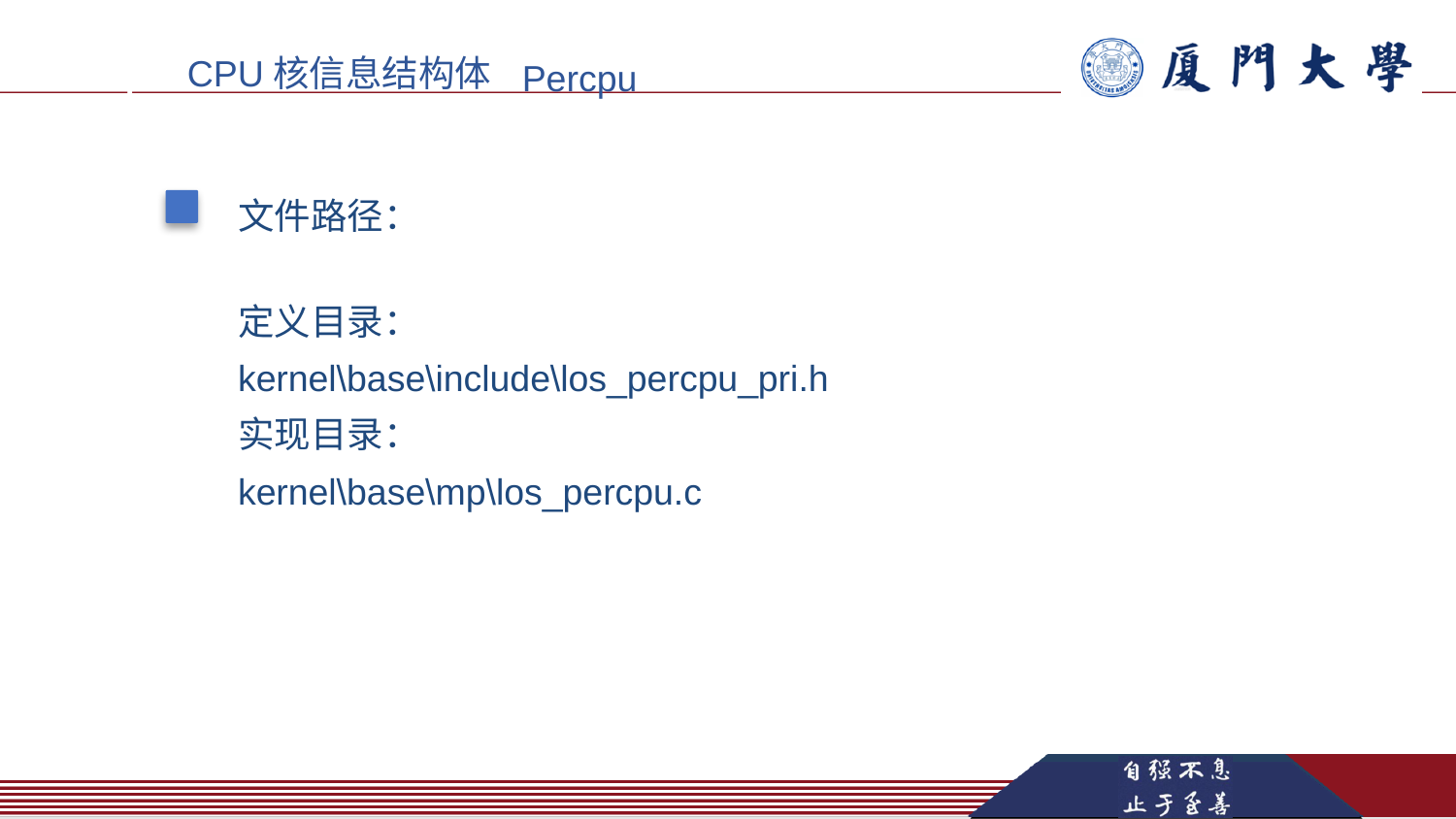

4
CPU核信息结构体
Percpu
文件路径：

定义⽬录：
kernel\base\include\los_percpu_pri.h
实现⽬录：
kernel\base\mp\los_percpu.c